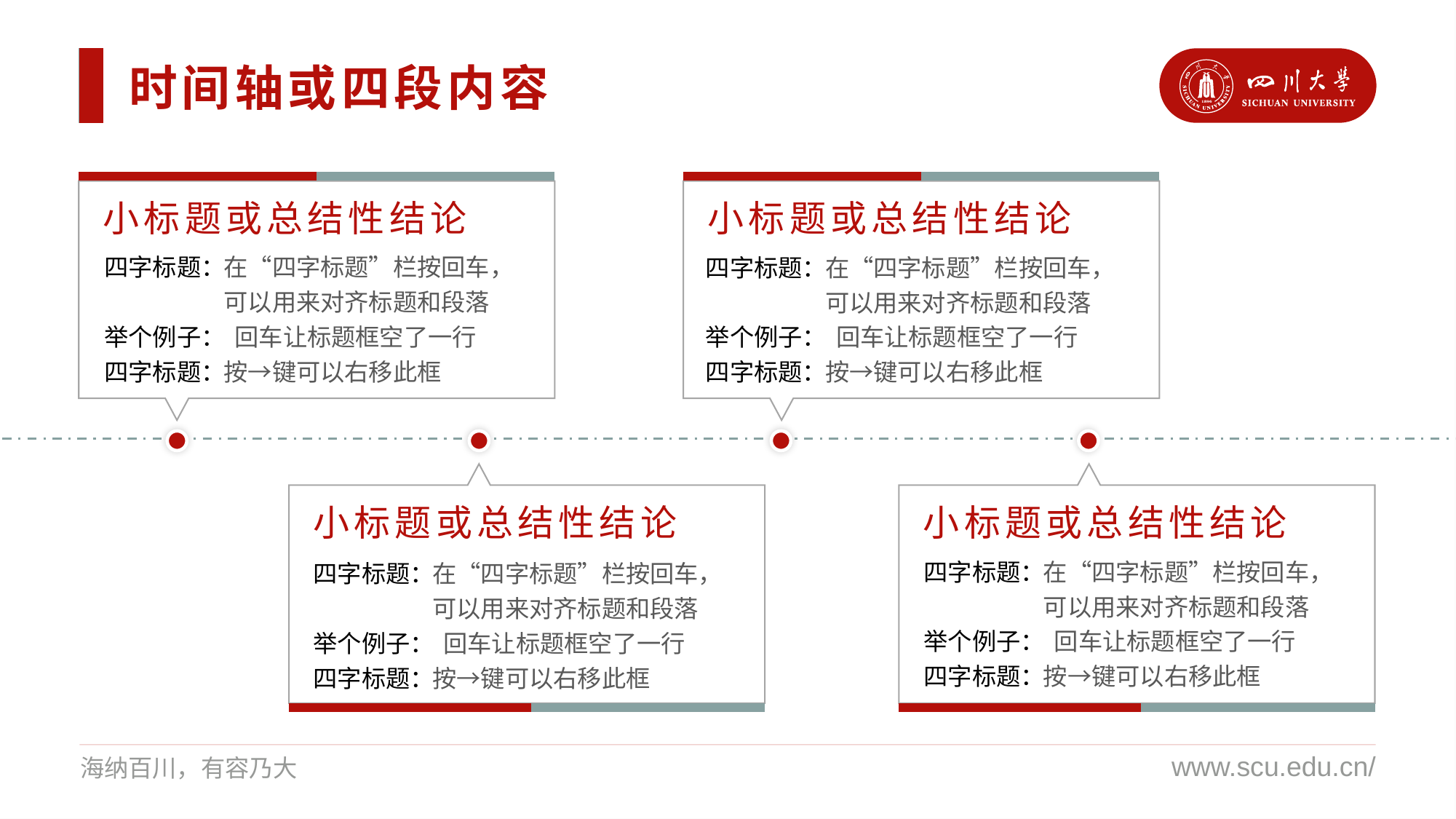

时间轴或四段内容
小标题或总结性结论
小标题或总结性结论
在“四字标题”栏按回车，可以用来对齐标题和段落           回车让标题框空了一行       按→键可以右移此框
四字标题：

举个例子：四字标题：
在“四字标题”栏按回车，可以用来对齐标题和段落           回车让标题框空了一行       按→键可以右移此框
四字标题：

举个例子：四字标题：
小标题或总结性结论
小标题或总结性结论
在“四字标题”栏按回车，可以用来对齐标题和段落           回车让标题框空了一行       按→键可以右移此框
四字标题：

举个例子：四字标题：
在“四字标题”栏按回车，可以用来对齐标题和段落           回车让标题框空了一行       按→键可以右移此框
四字标题：

举个例子：四字标题：